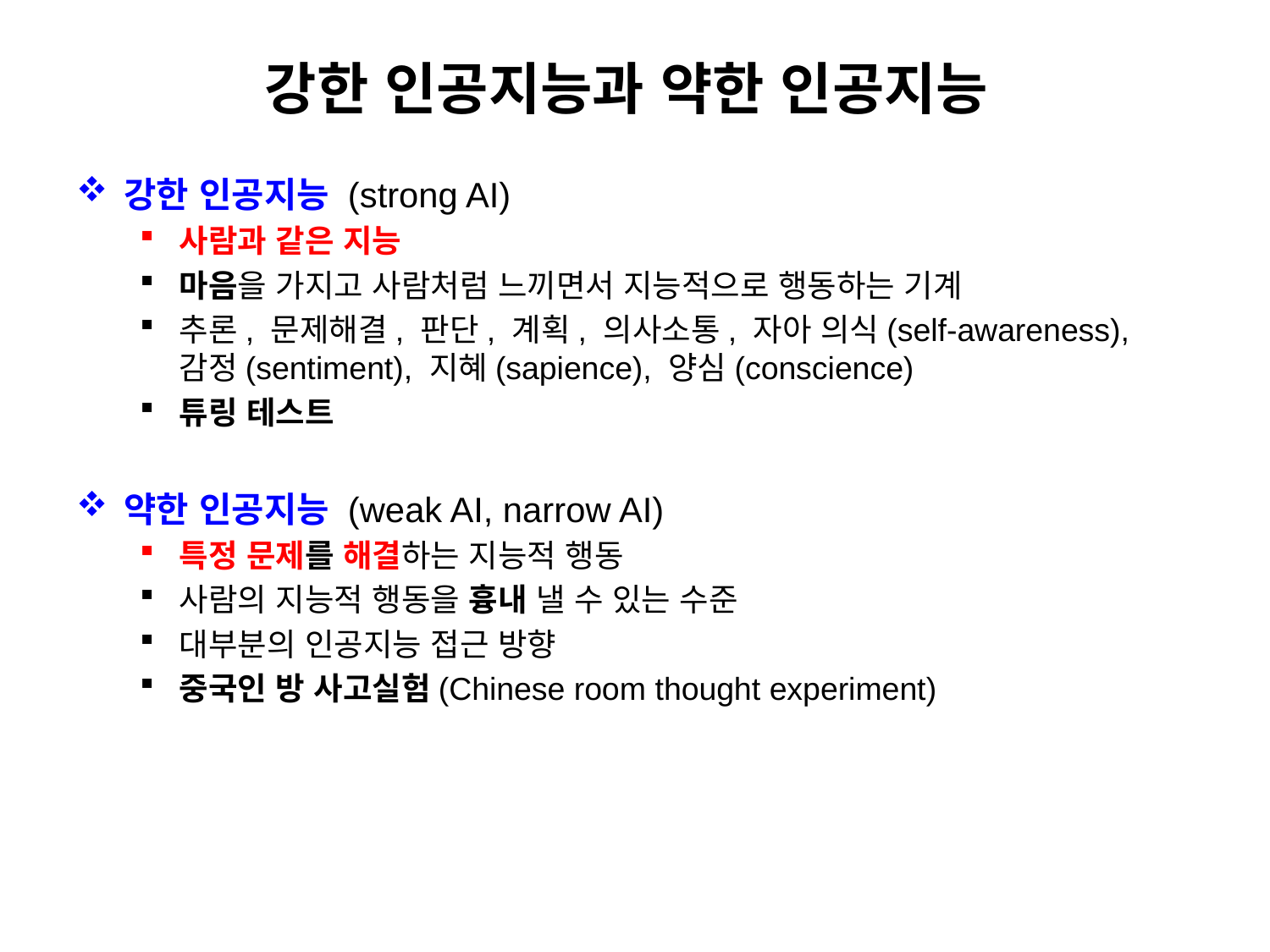

# 강한 인공지능과 약한 인공지능
강한 인공지능 (strong AI)
사람과 같은 지능
마음을 가지고 사람처럼 느끼면서 지능적으로 행동하는 기계
추론, 문제해결, 판단, 계획, 의사소통, 자아 의식(self-awareness),
감정(sentiment), 지혜(sapience), 양심(conscience)
튜링 테스트

약한 인공지능 (weak AI, narrow AI)
특정 문제를 해결하는 지능적 행동
사람의 지능적 행동을 흉내 낼 수 있는 수준
대부분의 인공지능 접근 방향
중국인 방 사고실험(Chinese room thought experiment)